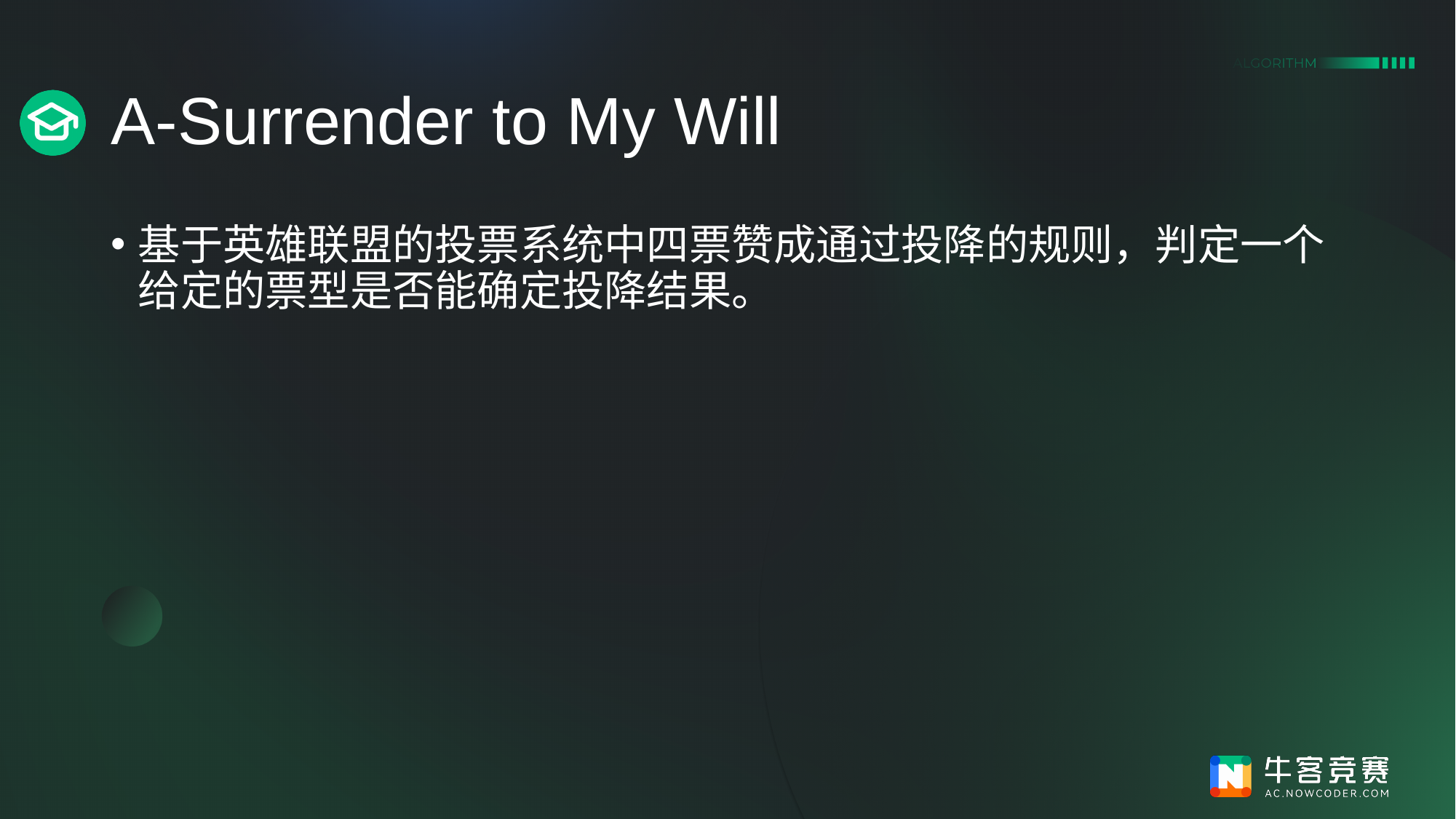

# A-Surrender to My Will
基于英雄联盟的投票系统中四票赞成通过投降的规则，判定一个给定的票型是否能确定投降结果。